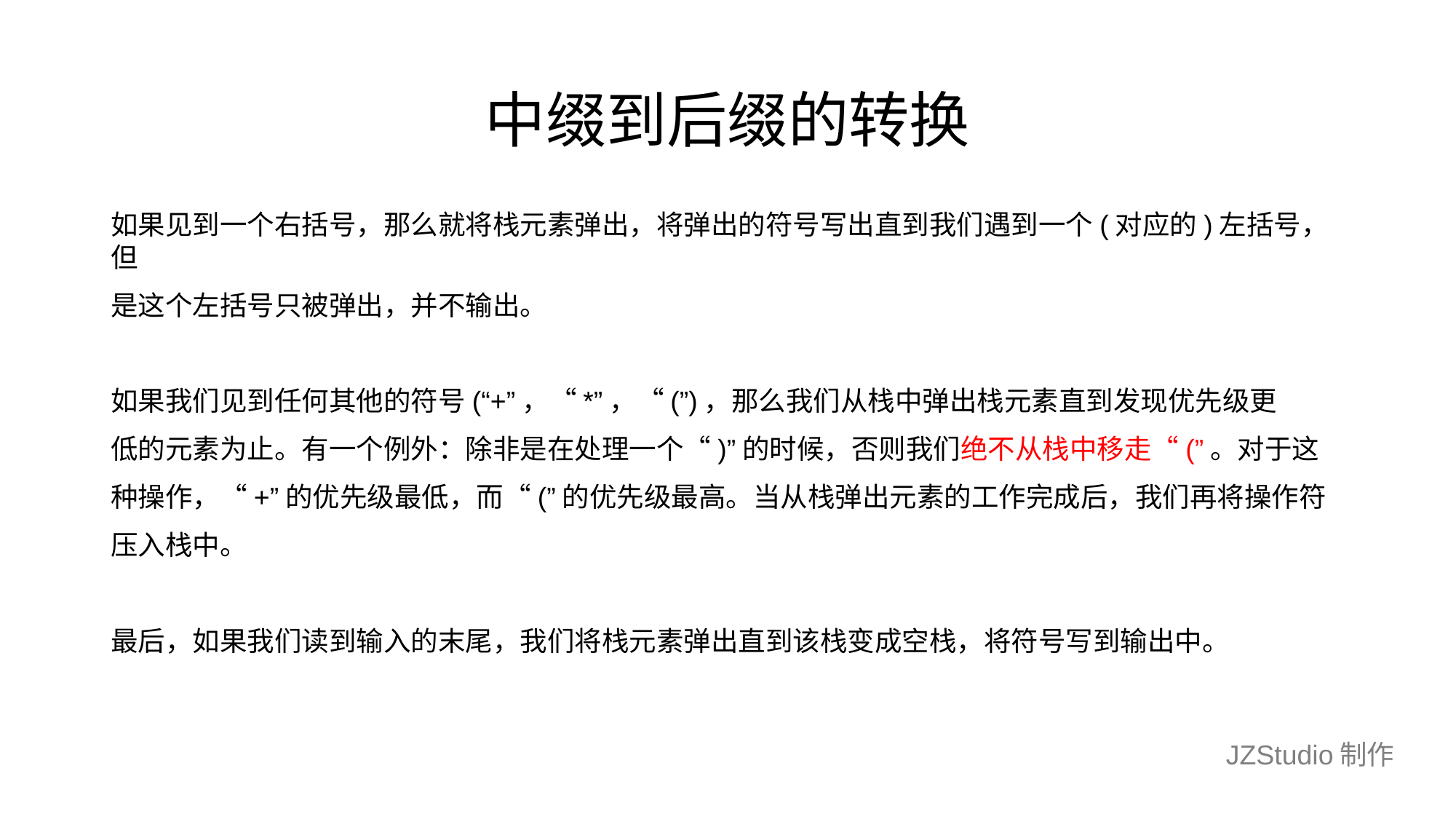

# 中缀到后缀的转换
如果见到一个右括号，那么就将栈元素弹出，将弹出的符号写出直到我们遇到一个(对应的)左括号，但
是这个左括号只被弹出，并不输出。

如果我们见到任何其他的符号(“+”，“*”，“(”)，那么我们从栈中弹出栈元素直到发现优先级更
低的元素为止。有一个例外：除非是在处理一个“)”的时候，否则我们绝不从栈中移走“(”。对于这
种操作，“+”的优先级最低，而“(”的优先级最高。当从栈弹出元素的工作完成后，我们再将操作符
压入栈中。

最后，如果我们读到输入的末尾，我们将栈元素弹出直到该栈变成空栈，将符号写到输出中。